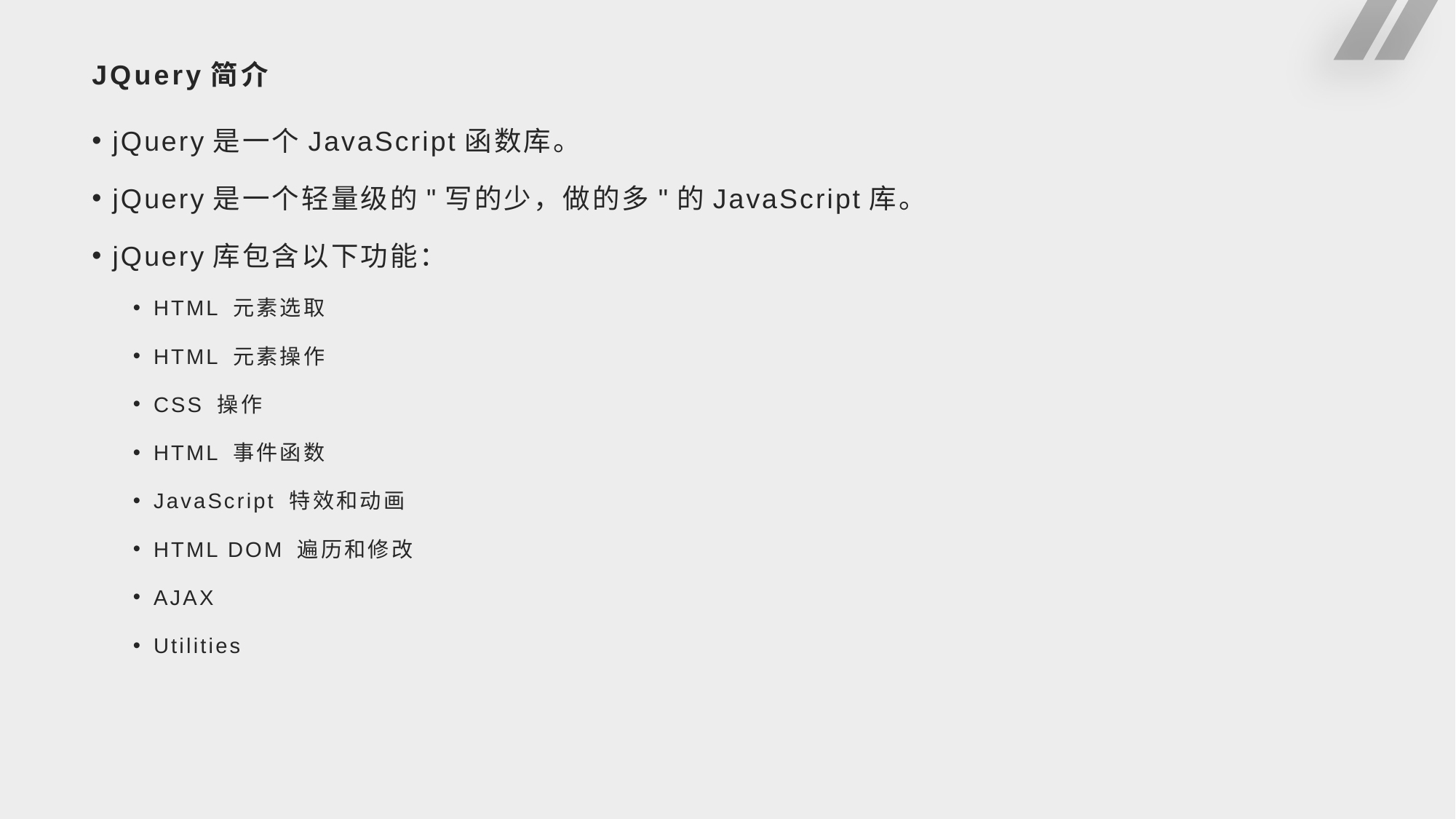

# JQuery简介
jQuery是一个JavaScript函数库。
jQuery是一个轻量级的"写的少，做的多"的JavaScript库。
jQuery库包含以下功能：
HTML 元素选取
HTML 元素操作
CSS 操作
HTML 事件函数
JavaScript 特效和动画
HTML DOM 遍历和修改
AJAX
Utilities